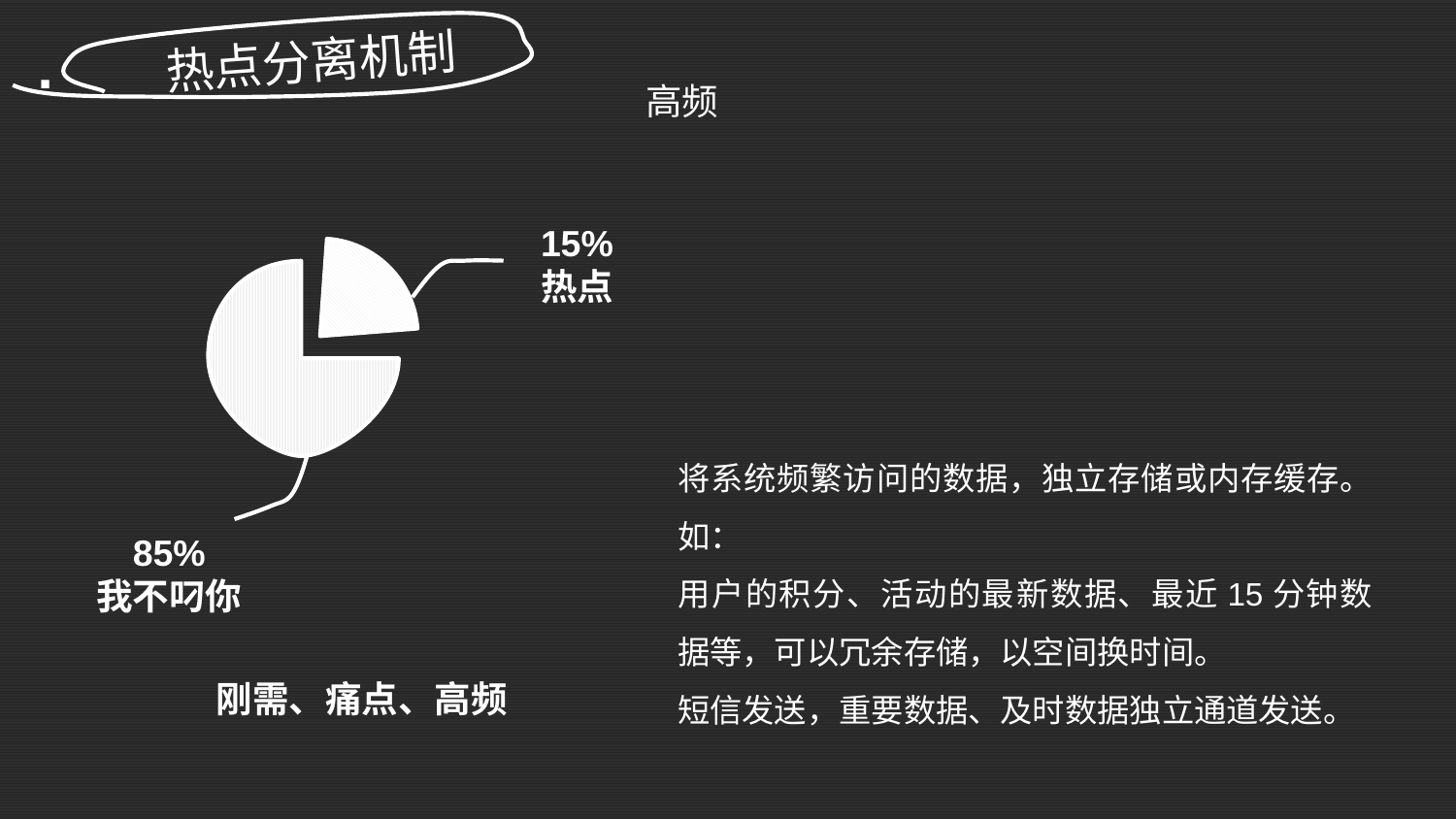

热点分离机制
.
高频
15%
热点

将系统频繁访问的数据，独立存储或内存缓存。如：
用户的积分、活动的最新数据、最近15分钟数据等，可以冗余存储，以空间换时间。
短信发送，重要数据、及时数据独立通道发送。

85%
我不叼你
刚需、痛点、高频